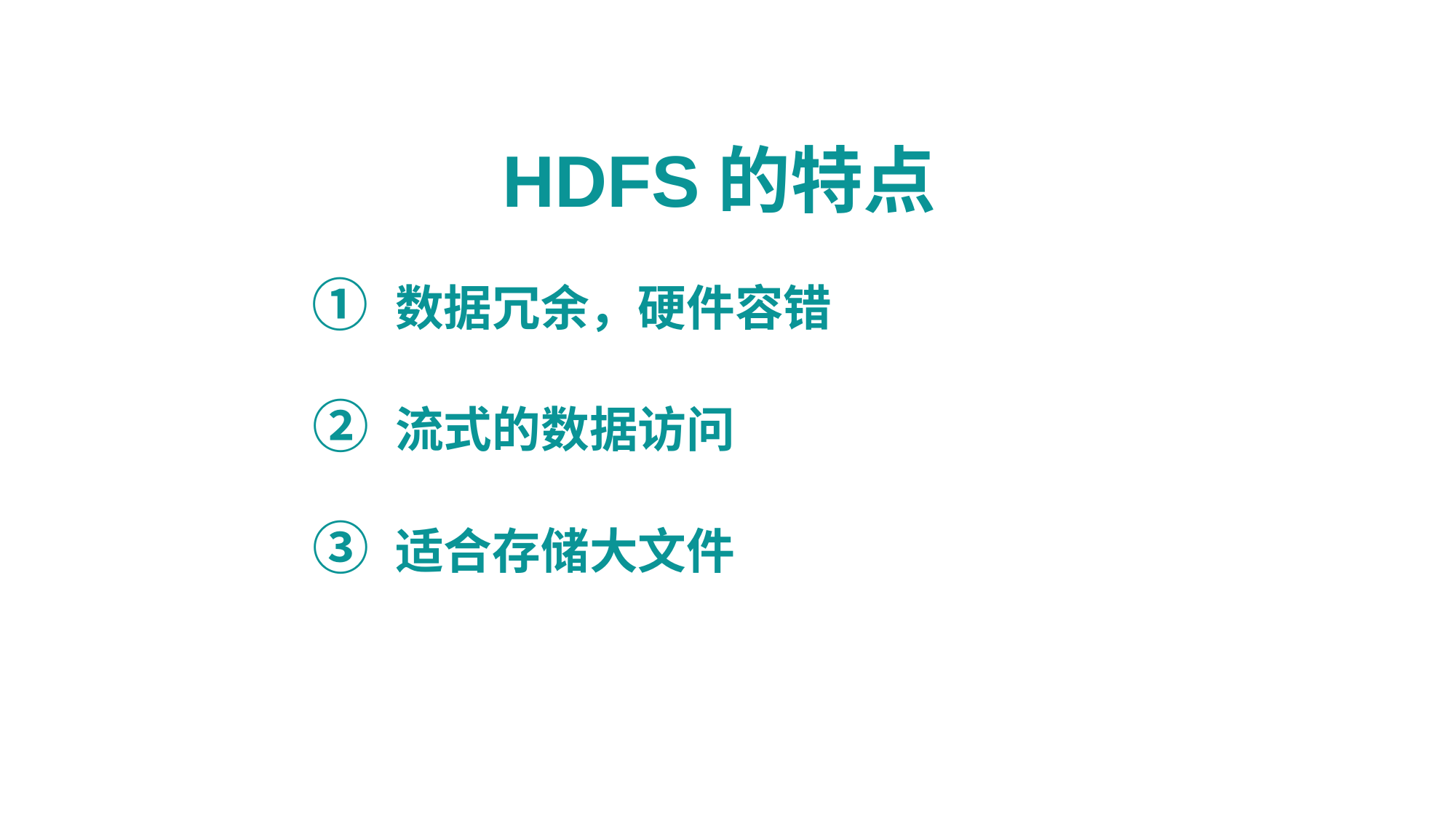

HDFS的特点
① 数据冗余，硬件容错
② 流式的数据访问
③ 适合存储大文件